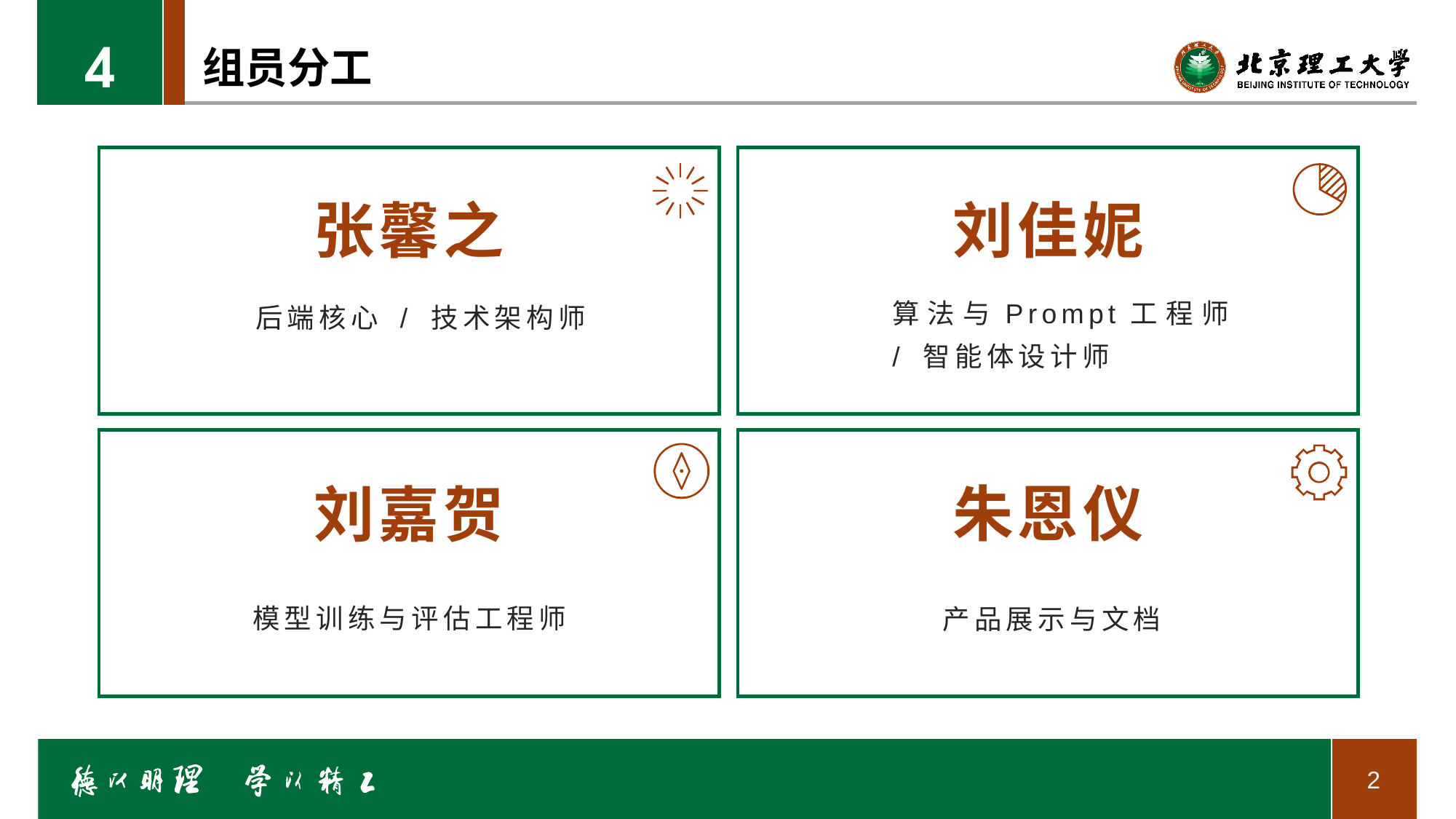

4
# 组员分工

张馨之
刘佳妮
算法与Prompt工程师 / 智能体设计师
后端核心 / 技术架构师

朱恩仪
刘嘉贺
模型训练与评估工程师
产品展示与文档